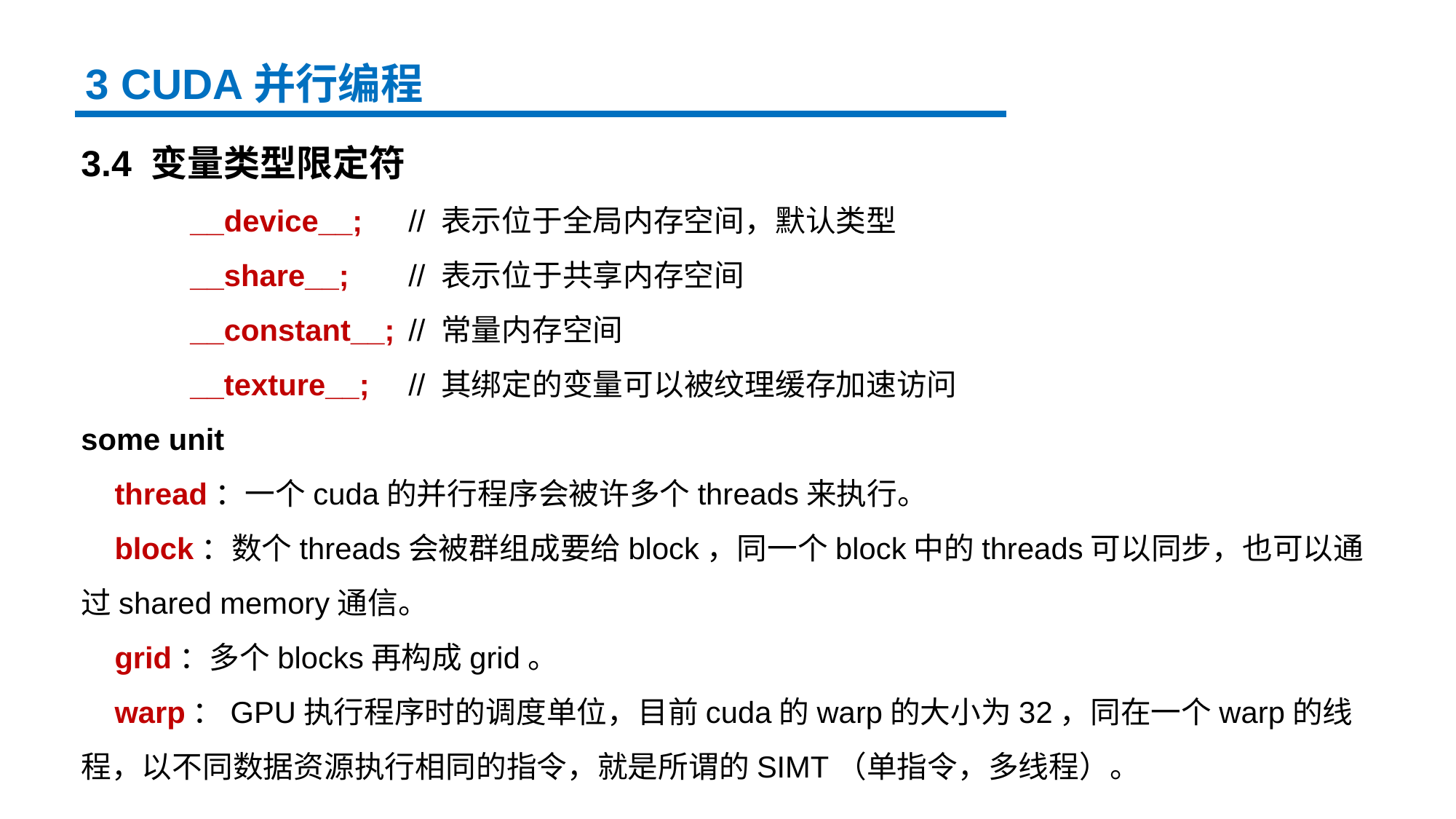

3 CUDA并行编程
3.4 变量类型限定符
	__device__; 	// 表示位于全局内存空间，默认类型
	__share__; 	// 表示位于共享内存空间
	__constant__; 	// 常量内存空间
	__texture__; 	// 其绑定的变量可以被纹理缓存加速访问
some unit
    thread：一个cuda的并行程序会被许多个threads来执行。
    block：数个threads会被群组成要给block，同一个block中的threads可以同步，也可以通过shared memory通信。
    grid：多个blocks再构成grid。
    warp：GPU执行程序时的调度单位，目前cuda的warp的大小为32，同在一个warp的线程，以不同数据资源执行相同的指令，就是所谓的SIMT（单指令，多线程）。